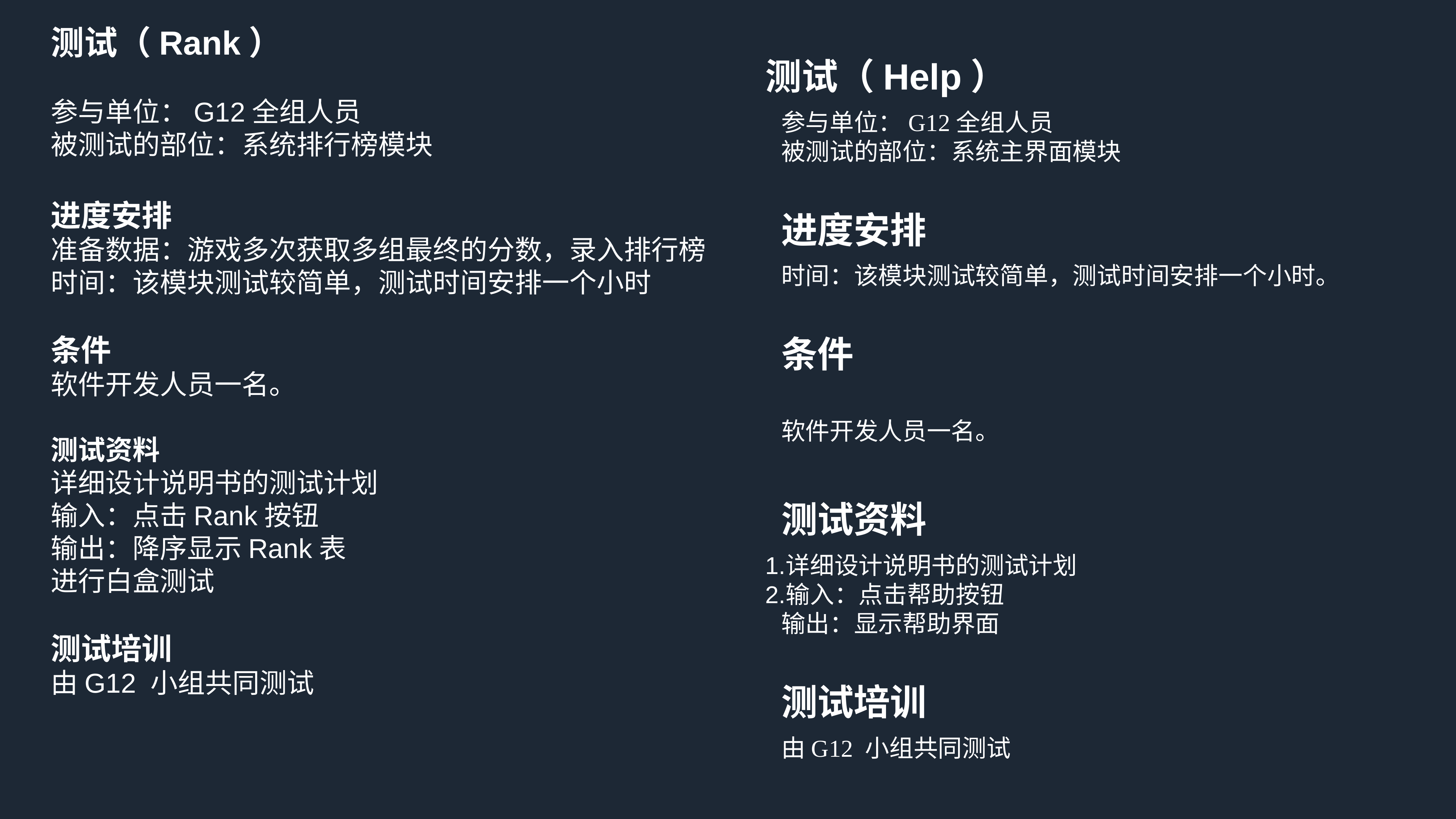

测试（Rank）

参与单位：G12全组人员
被测试的部位：系统排行榜模块

进度安排
准备数据：游戏多次获取多组最终的分数，录入排行榜
时间：该模块测试较简单，测试时间安排一个小时

条件
软件开发人员一名。

测试资料
详细设计说明书的测试计划
输入：点击Rank按钮
输出：降序显示Rank表
进行白盒测试

测试培训
由G12 小组共同测试

测试（Help）
参与单位：G12全组人员
被测试的部位：系统主界面模块
进度安排
时间：该模块测试较简单，测试时间安排一个小时。
条件
软件开发人员一名。
测试资料
详细设计说明书的测试计划
输入：点击帮助按钮
输出：显示帮助界面
测试培训
由G12 小组共同测试